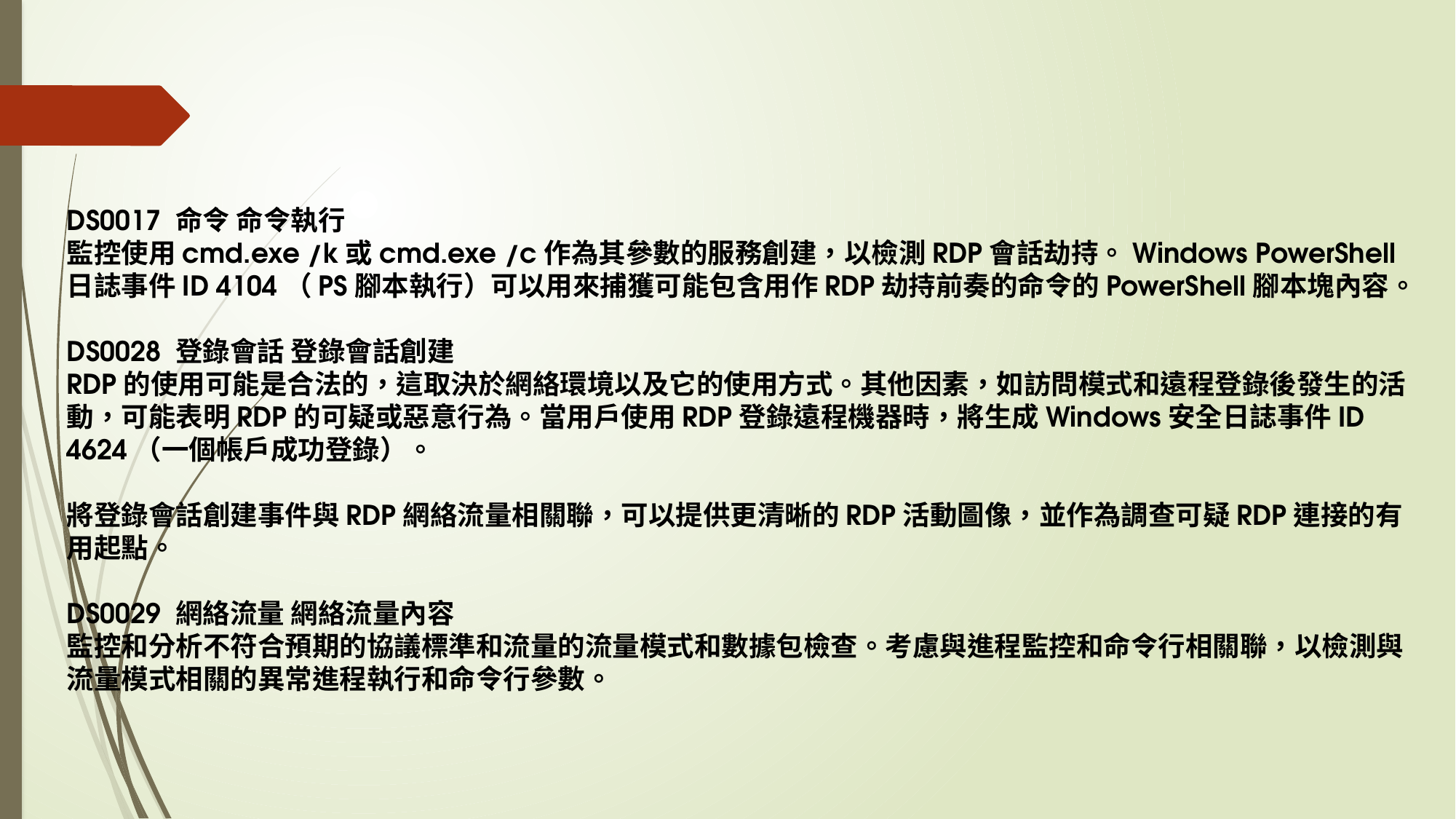

DS0017 命令 命令執行
監控使用cmd.exe /k或cmd.exe /c作為其參數的服務創建，以檢測RDP會話劫持。Windows PowerShell日誌事件ID 4104（PS腳本執行）可以用來捕獲可能包含用作RDP劫持前奏的命令的PowerShell腳本塊內容。

DS0028 登錄會話 登錄會話創建
RDP的使用可能是合法的，這取決於網絡環境以及它的使用方式。其他因素，如訪問模式和遠程登錄後發生的活動，可能表明RDP的可疑或惡意行為。當用戶使用RDP登錄遠程機器時，將生成Windows安全日誌事件ID 4624（一個帳戶成功登錄）。

將登錄會話創建事件與RDP網絡流量相關聯，可以提供更清晰的RDP活動圖像，並作為調查可疑RDP連接的有用起點。

DS0029 網絡流量 網絡流量內容
監控和分析不符合預期的協議標準和流量的流量模式和數據包檢查。考慮與進程監控和命令行相關聯，以檢測與流量模式相關的異常進程執行和命令行參數。